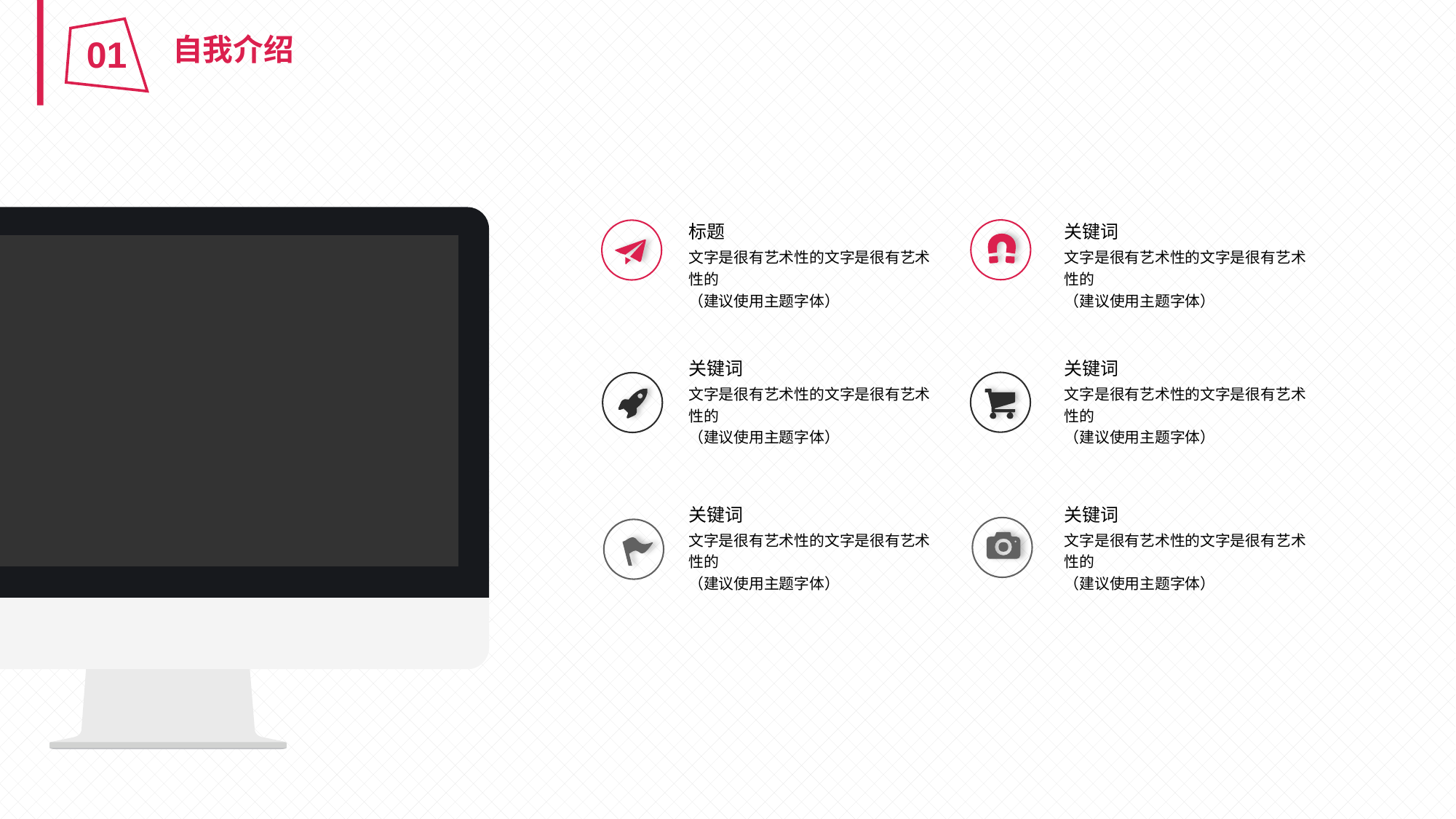

自我介绍
01

标题
文字是很有艺术性的文字是很有艺术性的
（建议使用主题字体）
关键词
文字是很有艺术性的文字是很有艺术性的
（建议使用主题字体）

关键词
文字是很有艺术性的文字是很有艺术性的
（建议使用主题字体）
关键词
文字是很有艺术性的文字是很有艺术性的
（建议使用主题字体）

关键词
文字是很有艺术性的文字是很有艺术性的
（建议使用主题字体）
关键词
文字是很有艺术性的文字是很有艺术性的
（建议使用主题字体）